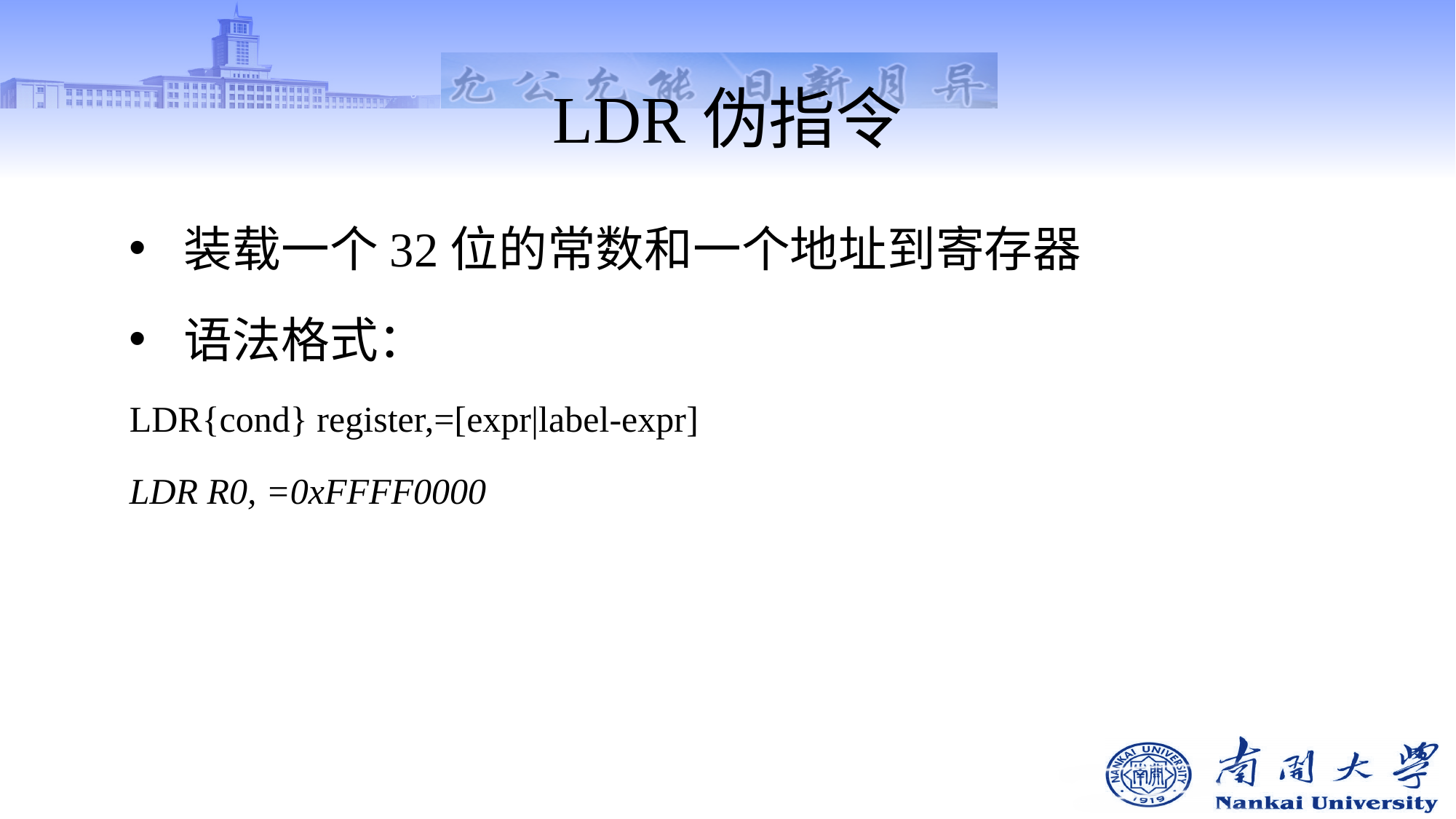

# LDR伪指令
装载一个32位的常数和一个地址到寄存器
语法格式：
LDR{cond} register,=[expr|label-expr]
LDR R0, =0xFFFF0000